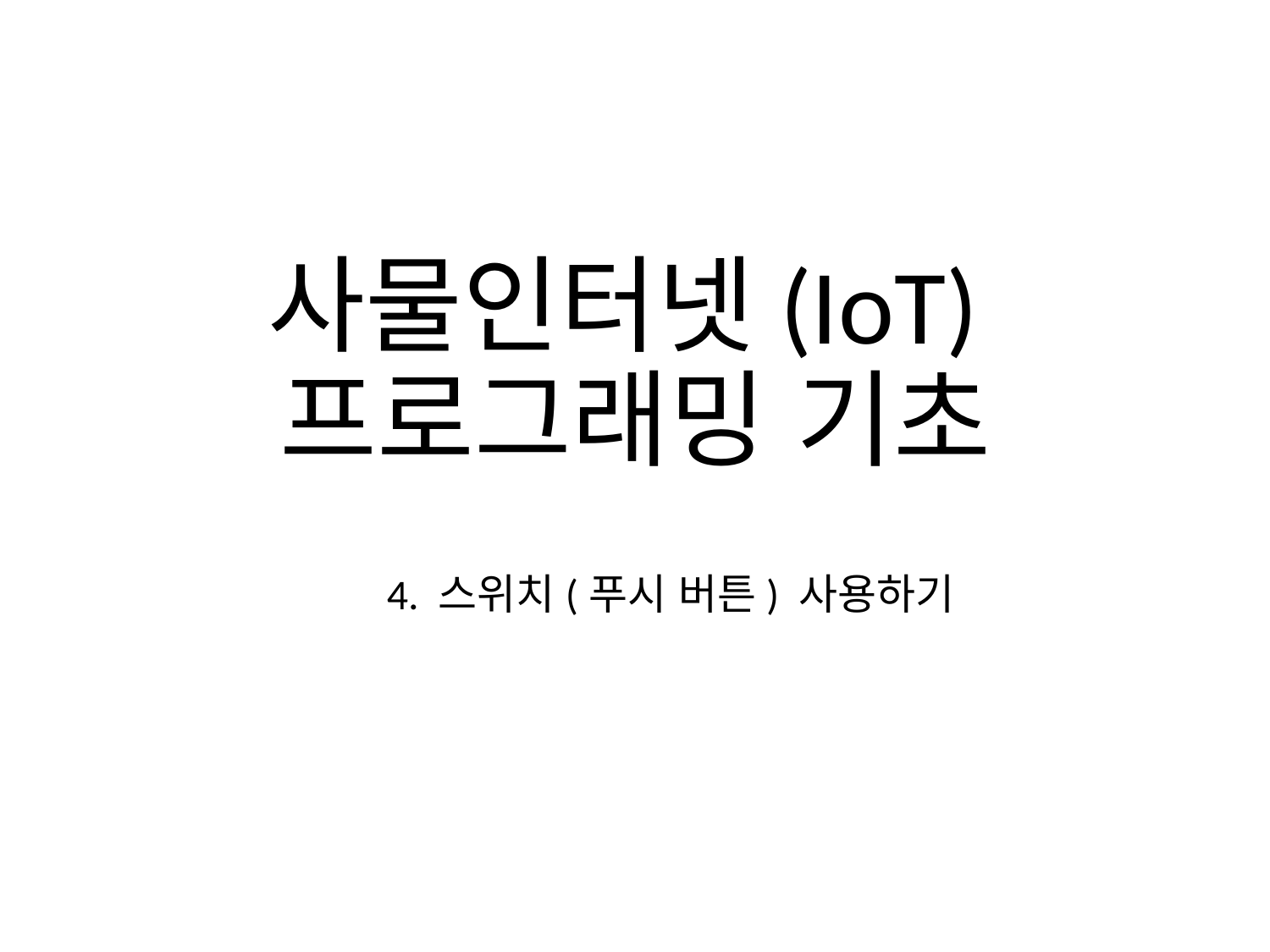

# 사물인터넷(IoT) 프로그래밍 기초
4. 스위치(푸시 버튼) 사용하기